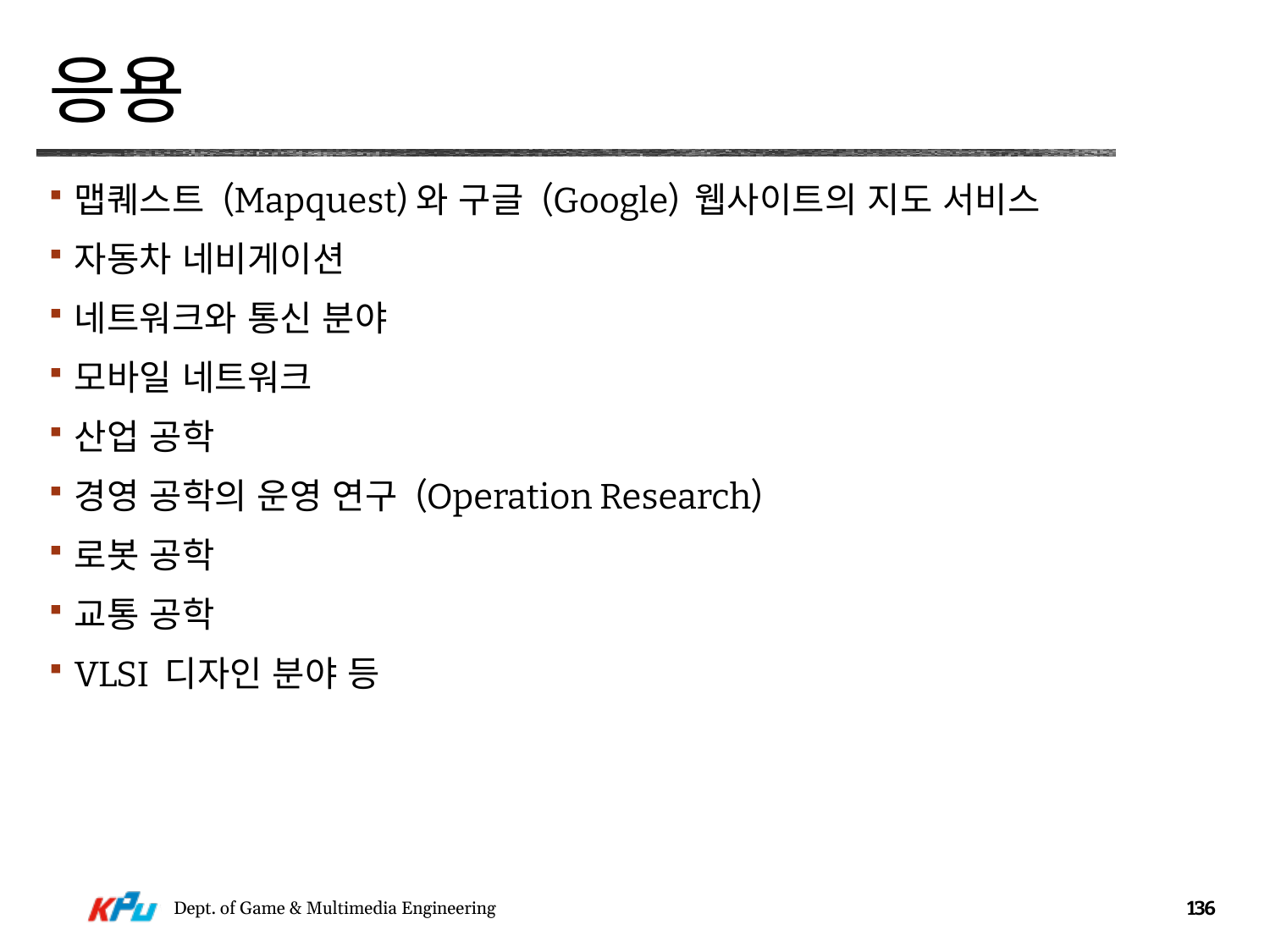

# 응용
맵퀘스트 (Mapquest)와 구글 (Google) 웹사이트의 지도 서비스
자동차 네비게이션
네트워크와 통신 분야
모바일 네트워크
산업 공학
경영 공학의 운영 연구 (Operation Research)
로봇 공학
교통 공학
VLSI 디자인 분야 등

Dept. of Game & Multimedia Engineering
136